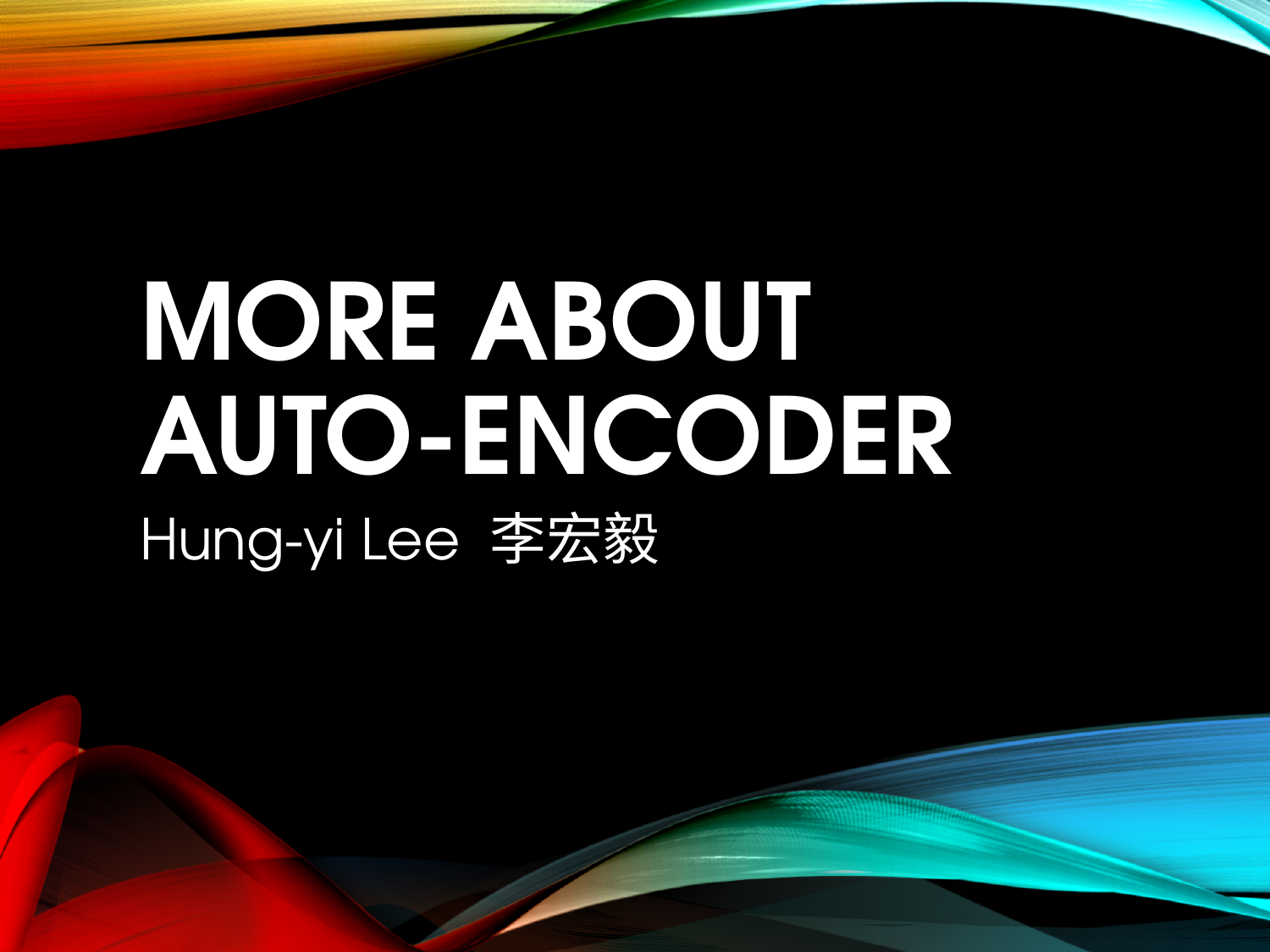

# More About Auto-encoder
Hung-yi Lee 李宏毅